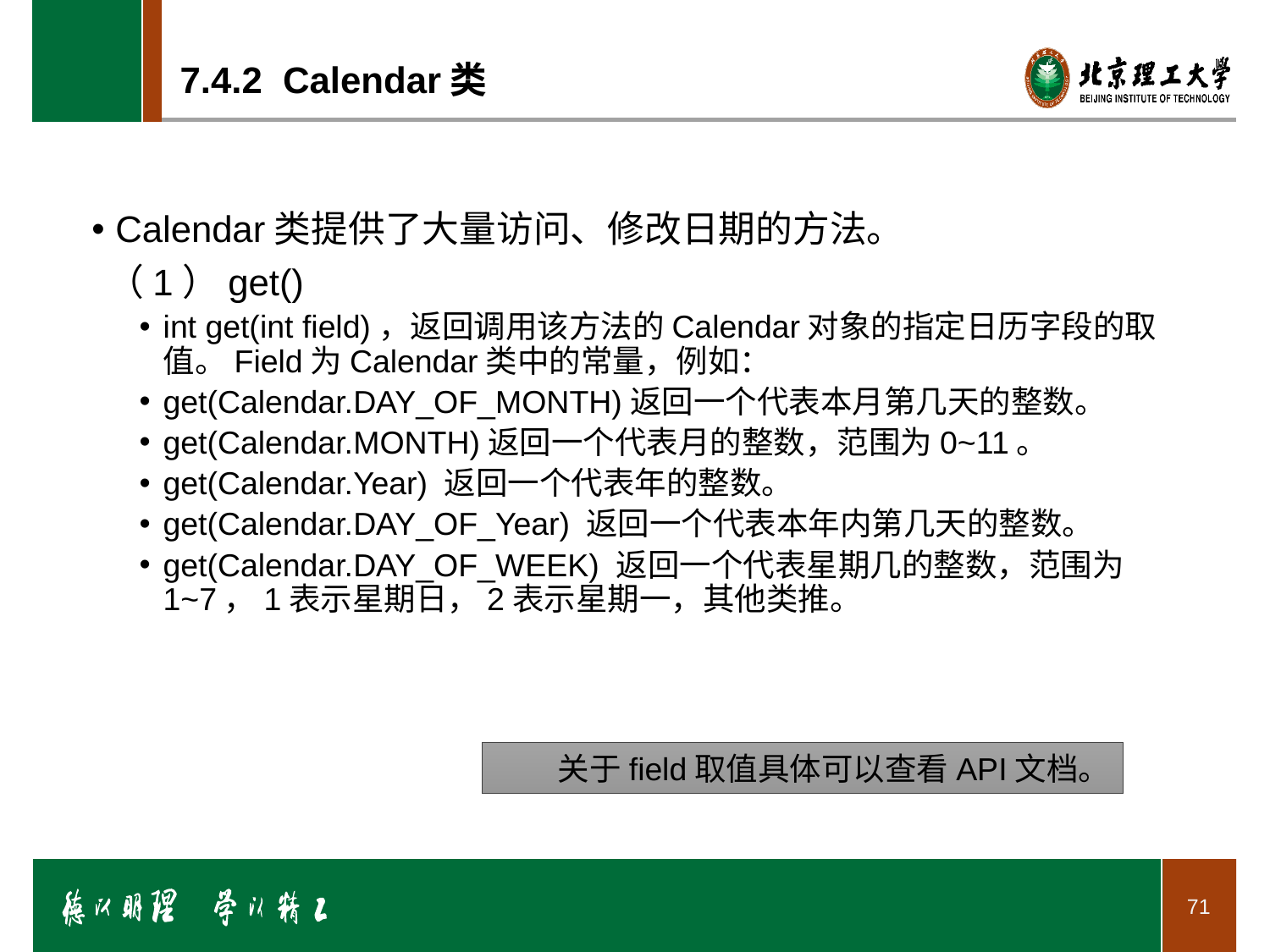

# 7.4.2  Calendar类
Calendar类提供了大量访问、修改日期的方法。
（1）get()
int get(int field)，返回调用该方法的Calendar对象的指定日历字段的取值。Field为Calendar类中的常量，例如：
get(Calendar.DAY_OF_MONTH)返回一个代表本月第几天的整数。
get(Calendar.MONTH)返回一个代表月的整数，范围为0~11。
get(Calendar.Year) 返回一个代表年的整数。
get(Calendar.DAY_OF_Year) 返回一个代表本年内第几天的整数。
get(Calendar.DAY_OF_WEEK) 返回一个代表星期几的整数，范围为1~7，1表示星期日，2表示星期一，其他类推。
关于field取值具体可以查看API文档。